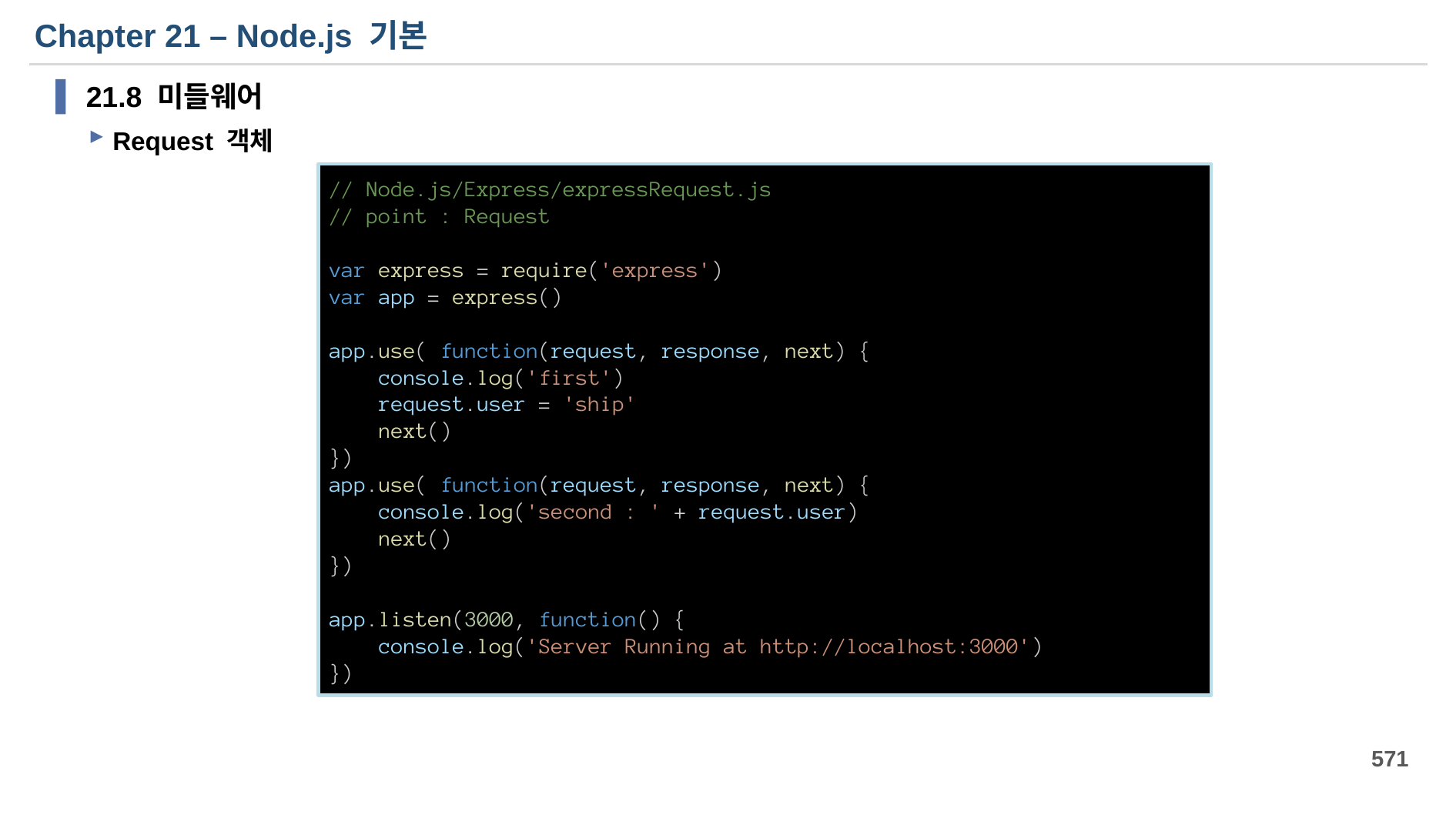

# Chapter 21 – Node.js 기본
21.8 미들웨어
Request 객체

// Node.js/Express/expressRequest.js
// point : Request
var express = require('express')
var app = express()
app.use( function(request, response, next) {
    console.log('first')
    request.user = 'ship'
    next()
})
app.use( function(request, response, next) {
    console.log('second : ' + request.user)
    next()
})
app.listen(3000, function() {
    console.log('Server Running at http://localhost:3000')
})
571